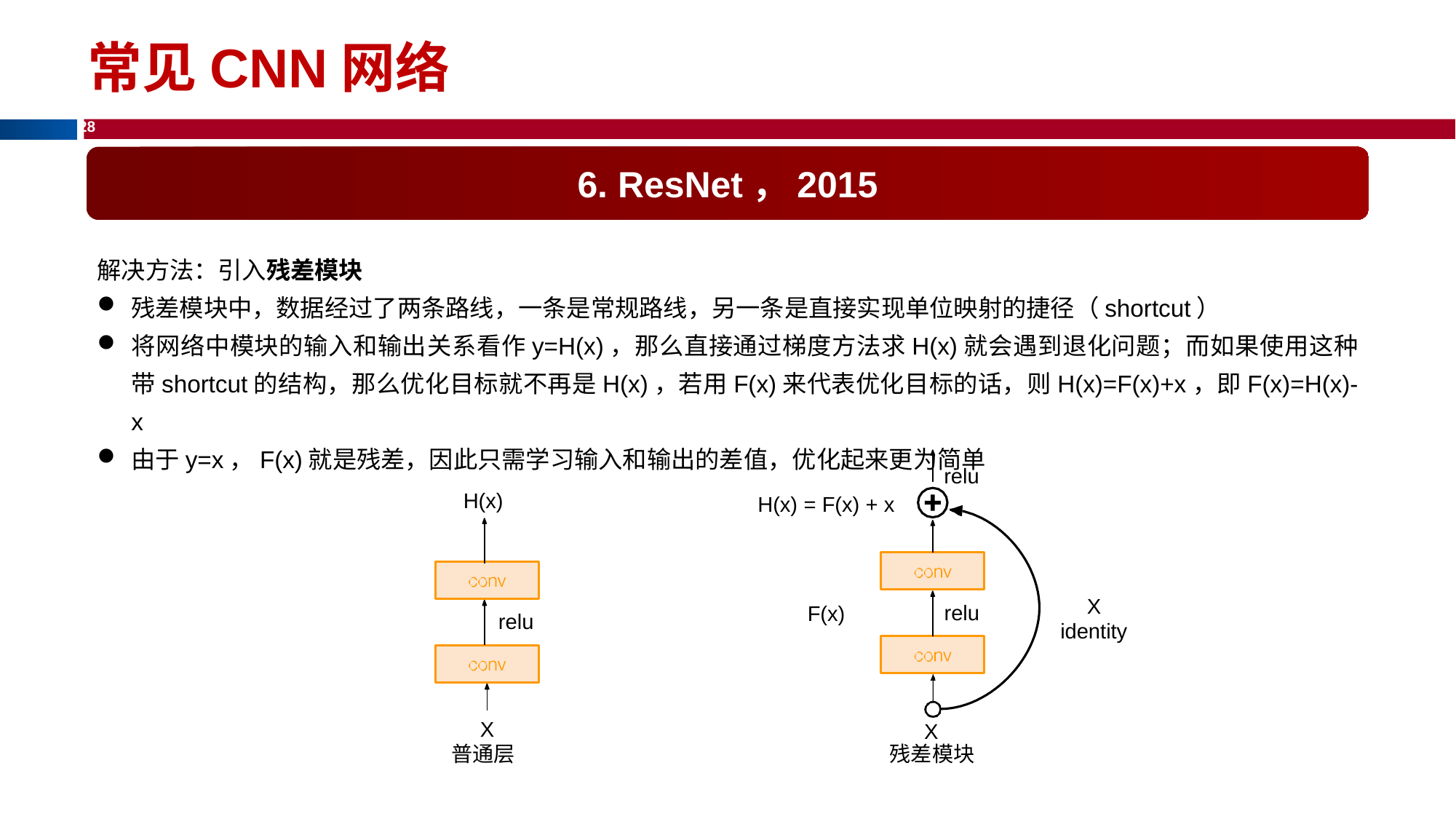

# 常见CNN网络
6. ResNet，2015
解决方法：引入残差模块
残差模块中，数据经过了两条路线，一条是常规路线，另一条是直接实现单位映射的捷径（shortcut）
将网络中模块的输入和输出关系看作y=H(x)，那么直接通过梯度方法求H(x)就会遇到退化问题；而如果使用这种带shortcut的结构，那么优化目标就不再是H(x)，若用F(x)来代表优化目标的话，则H(x)=F(x)+x，即F(x)=H(x)-x
由于y=x，F(x)就是残差，因此只需学习输入和输出的差值，优化起来更为简单

relu
H(x)
H(x) = F(x) + x

X
identity
relu
F(x)
relu
X
普通层
X
残差模块